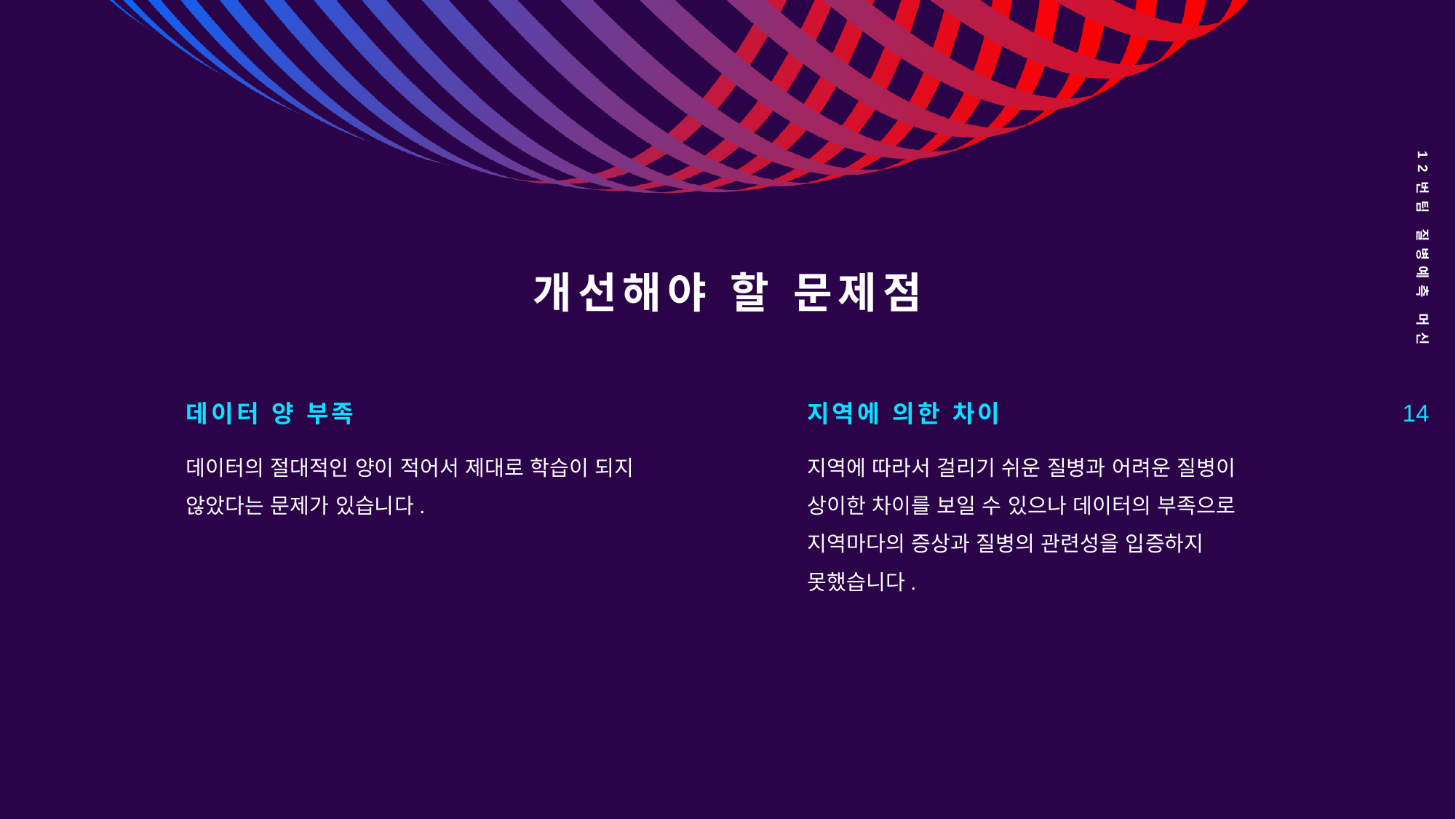

12번팀 질병예측 머신
# 개선해야 할 문제점
14
데이터 양 부족
지역에 의한 차이
데이터의 절대적인 양이 적어서 제대로 학습이 되지 않았다는 문제가 있습니다.
지역에 따라서 걸리기 쉬운 질병과 어려운 질병이 상이한 차이를 보일 수 있으나 데이터의 부족으로 지역마다의 증상과 질병의 관련성을 입증하지 못했습니다.